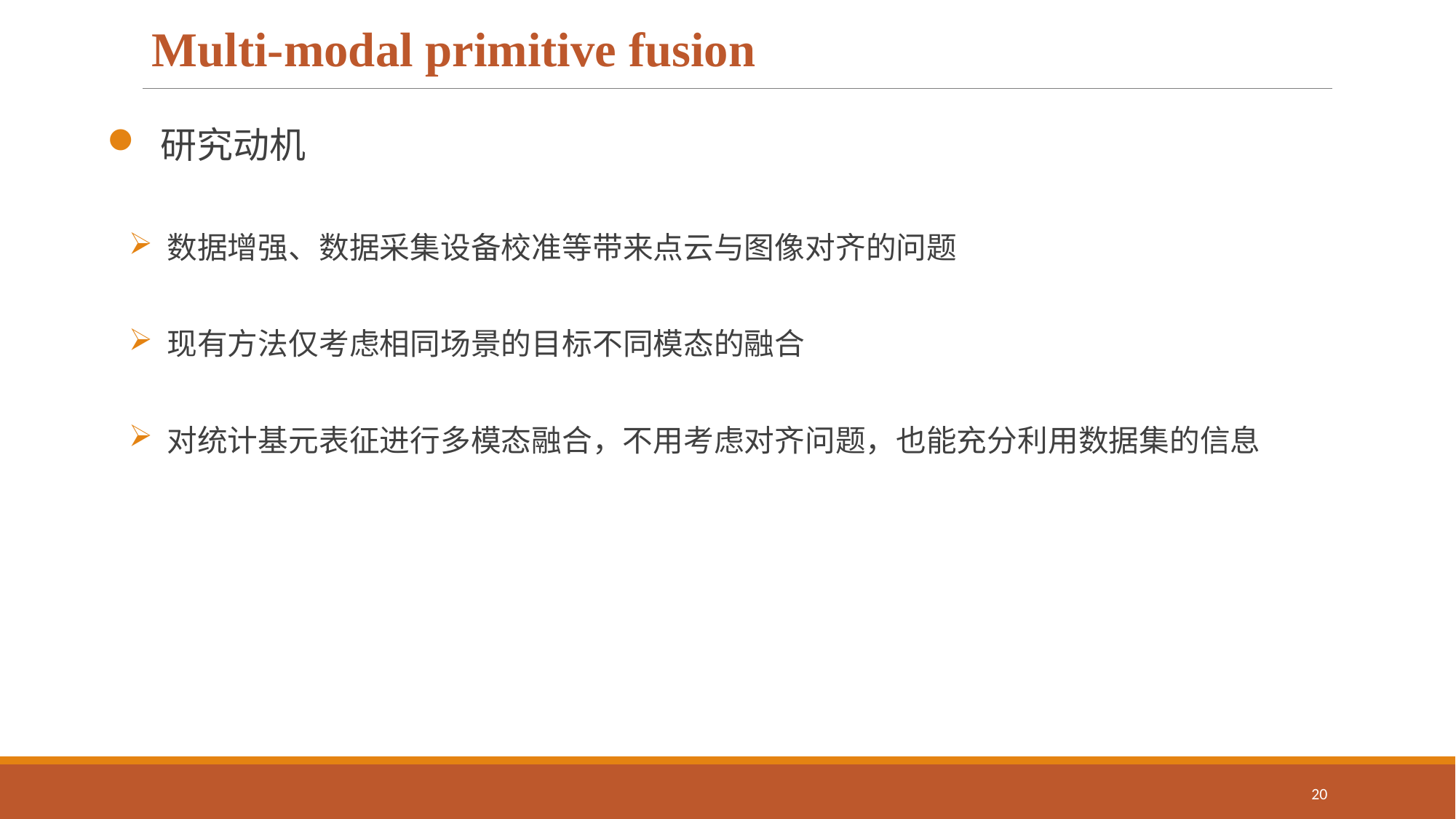

Multi-modal primitive fusion
 研究动机

 数据增强、数据采集设备校准等带来点云与图像对齐的问题

 现有方法仅考虑相同场景的目标不同模态的融合

 对统计基元表征进行多模态融合，不用考虑对齐问题，也能充分利用数据集的信息

20